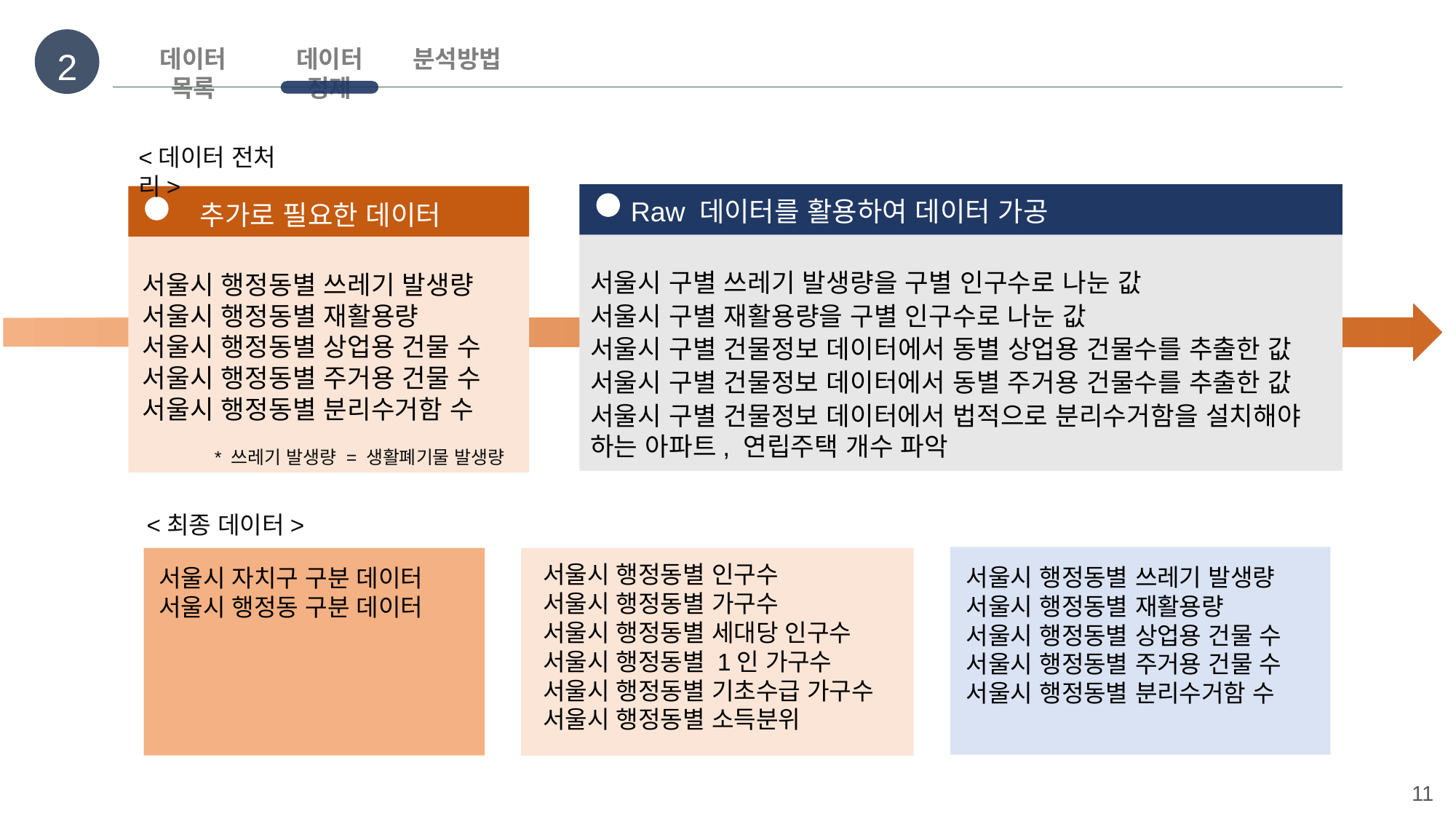

2
데이터 목록
데이터 정제
분석방법

<데이터 전처리>

Raw 데이터를 활용하여 데이터 가공

추가로 필요한 데이터

서울시 구별 쓰레기 발생량을 구별 인구수로 나눈 값
서울시 행정동별 쓰레기 발생량
서울시 행정동별 재활용량
서울시 행정동별 상업용 건물 수
서울시 행정동별 주거용 건물 수
서울시 행정동별 분리수거함 수
서울시 구별 재활용량을 구별 인구수로 나눈 값

서울시 구별 건물정보 데이터에서 동별 상업용 건물수를 추출한 값
서울시 구별 건물정보 데이터에서 동별 주거용 건물수를 추출한 값
서울시 구별 건물정보 데이터에서 법적으로 분리수거함을 설치해야 하는 아파트, 연립주택 개수 파악
* 쓰레기 발생량 = 생활폐기물 발생량
<최종 데이터>

서울시 행정동별 인구수
서울시 행정동별 가구수
서울시 행정동별 세대당 인구수
서울시 행정동별 1인 가구수
서울시 행정동별 기초수급 가구수
서울시 행정동별 소득분위
서울시 행정동별 쓰레기 발생량
서울시 행정동별 재활용량
서울시 행정동별 상업용 건물 수
서울시 행정동별 주거용 건물 수
서울시 행정동별 분리수거함 수
서울시 자치구 구분 데이터
서울시 행정동 구분 데이터
11